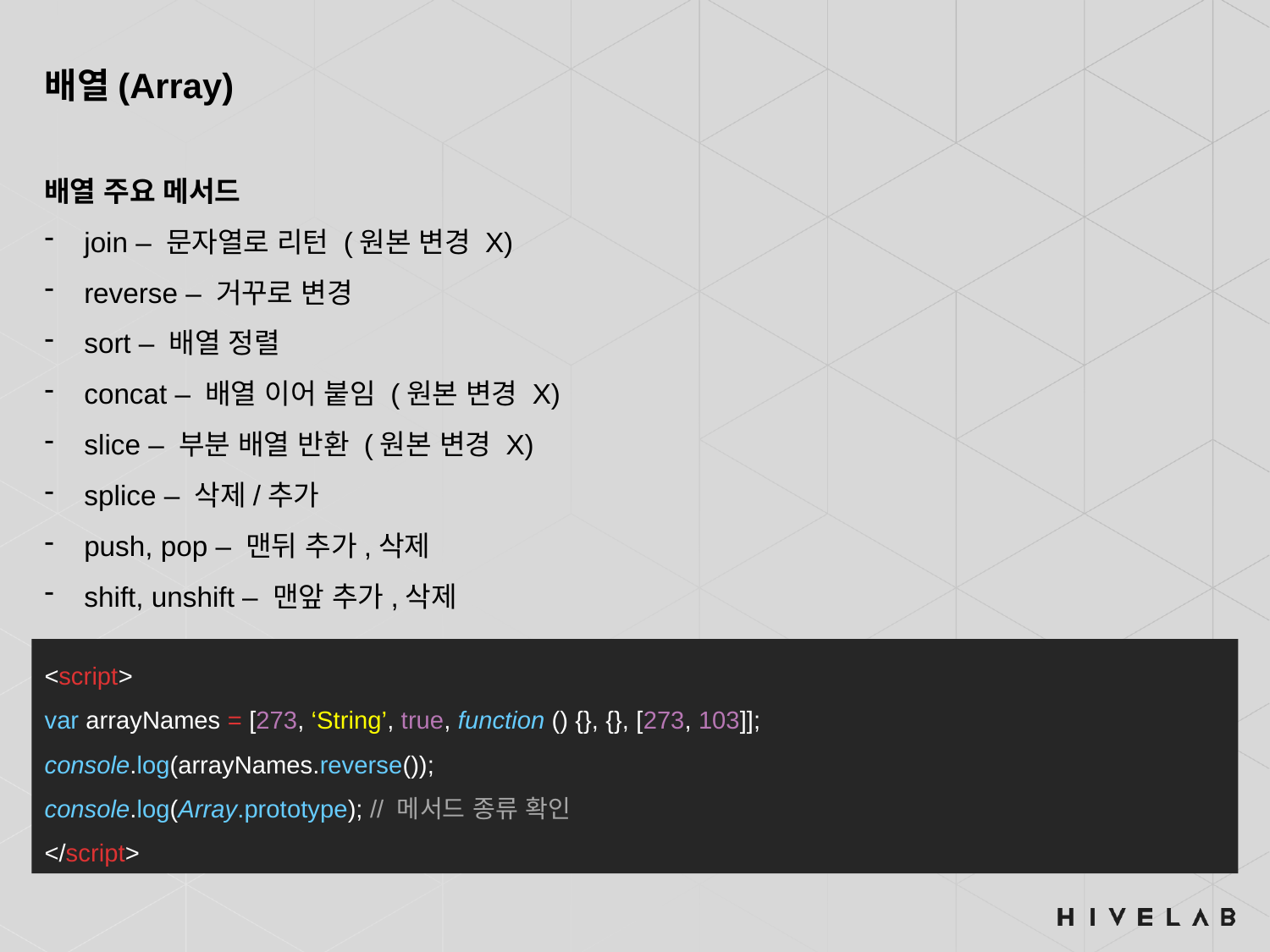

배열(Array)

배열 주요 메서드
join – 문자열로 리턴 (원본 변경 X)
reverse – 거꾸로 변경
sort – 배열 정렬
concat – 배열 이어 붙임 (원본 변경 X)
slice – 부분 배열 반환 (원본 변경 X)
splice – 삭제/추가
push, pop – 맨뒤 추가,삭제
shift, unshift – 맨앞 추가,삭제
<script>
var arrayNames = [273, ‘String’, true, function () {}, {}, [273, 103]];
console.log(arrayNames.reverse());
console.log(Array.prototype); // 메서드 종류 확인
</script>